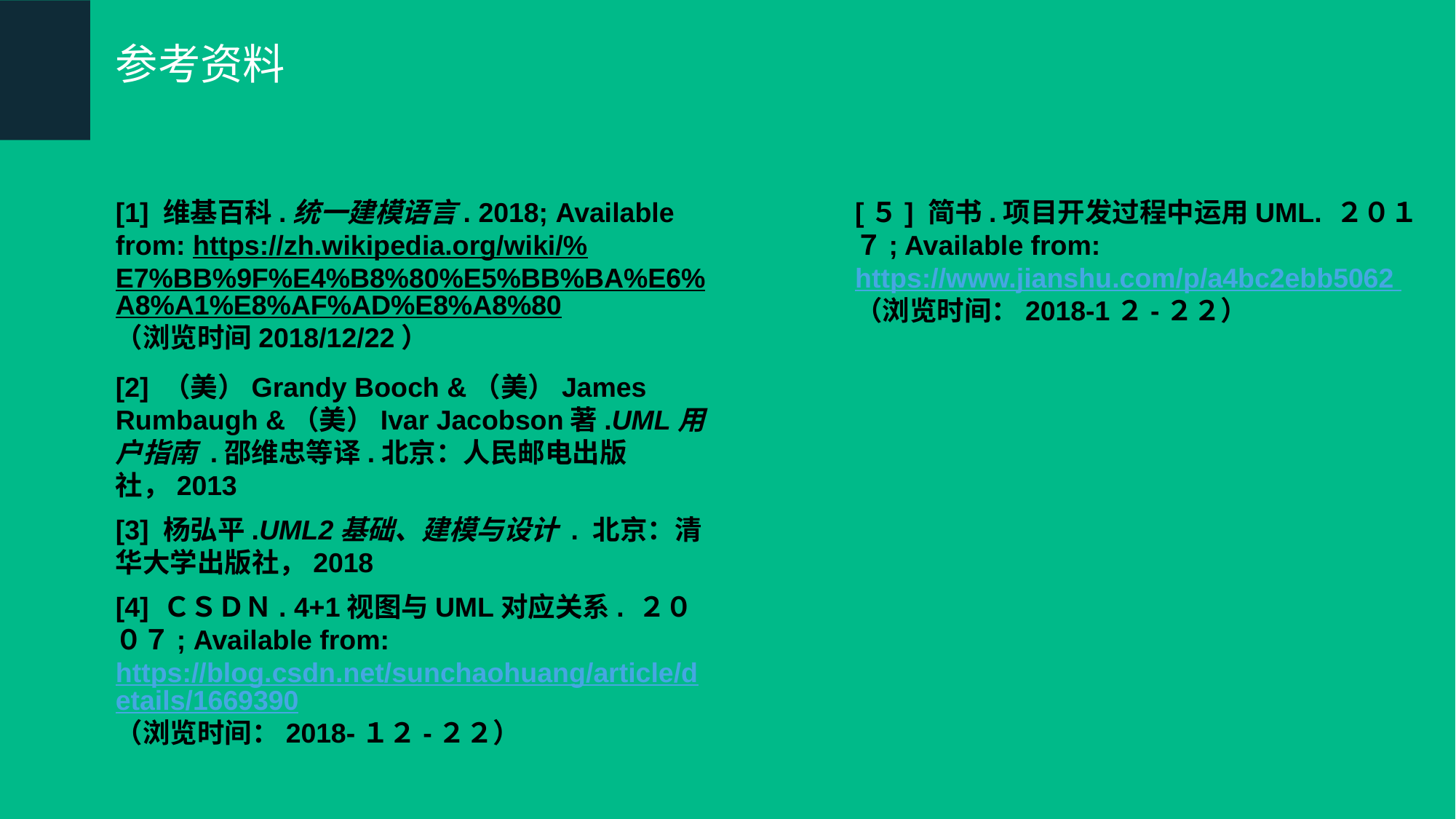

参考资料
[1] 维基百科.统一建模语言. 2018; Available from: https://zh.wikipedia.org/wiki/%E7%BB%9F%E4%B8%80%E5%BB%BA%E6%A8%A1%E8%AF%AD%E8%A8%80（浏览时间2018/12/22）

[５] 简书.项目开发过程中运用UML. ２０１７; Available from:  https://www.jianshu.com/p/a4bc2ebb5062 （浏览时间：2018-1２-２２）
[2] （美）Grandy Booch &（美）James Rumbaugh &（美）Ivar Jacobson著.UML用户指南 .邵维忠等译.北京：人民邮电出版社，2013
[3] 杨弘平.UML2基础、建模与设计 . 北京：清华大学出版社，2018
[4] ＣＳＤＮ. 4+1视图与UML对应关系. ２００７; Available from: https://blog.csdn.net/sunchaohuang/article/details/1669390（浏览时间：2018-１２-２２）